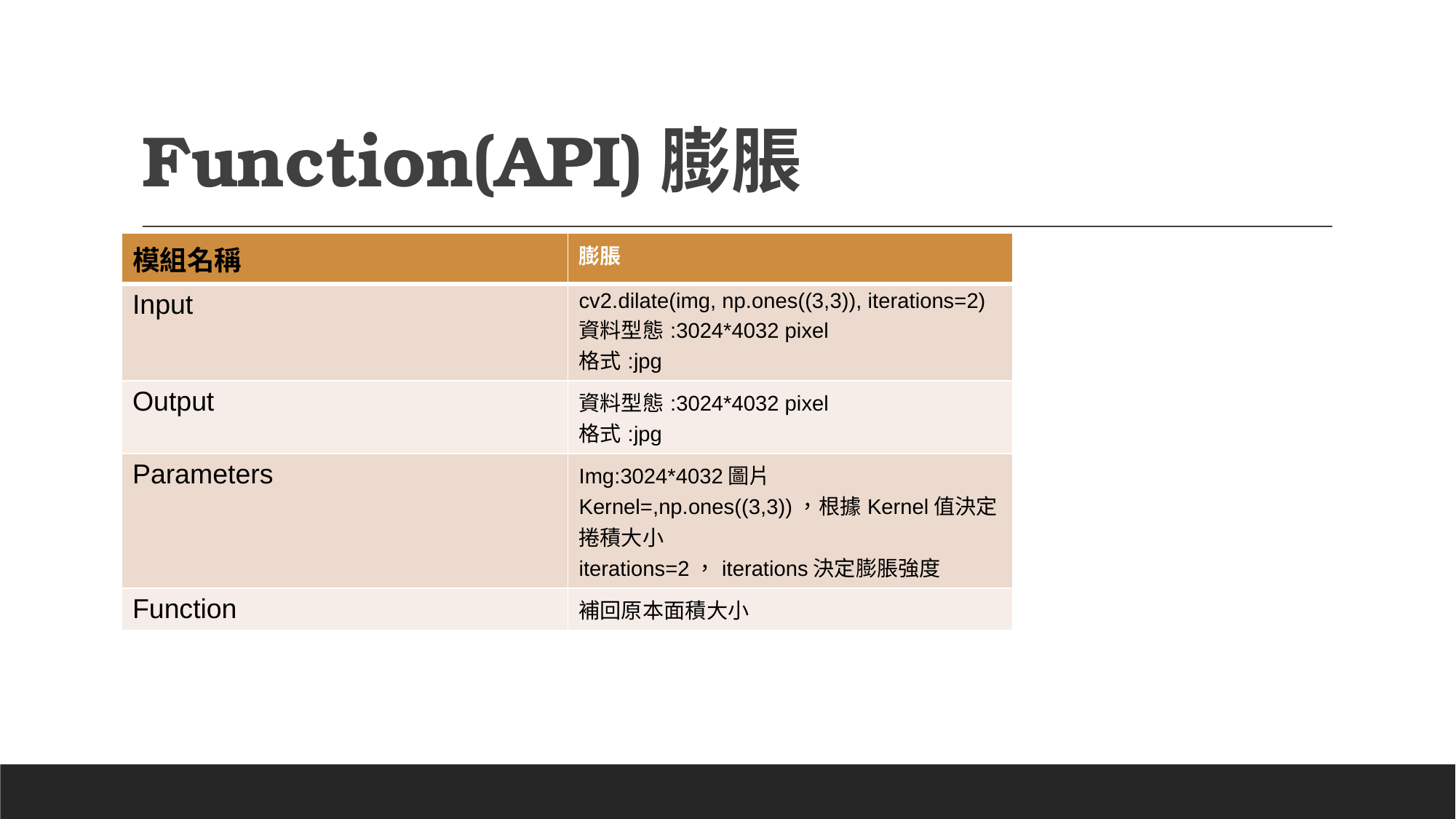

# Function(API)膨脹
| 模組名稱 | 膨脹 |
| --- | --- |
| Input | cv2.dilate(img, np.ones((3,3)), iterations=2) 資料型態:3024\*4032 pixel 格式:jpg |
| Output | 資料型態:3024\*4032 pixel 格式:jpg |
| Parameters | Img:3024\*4032圖片 Kernel=,np.ones((3,3))，根據Kernel值決定捲積大小 iterations=2，iterations決定膨脹強度 |
| Function | 補回原本面積大小 |